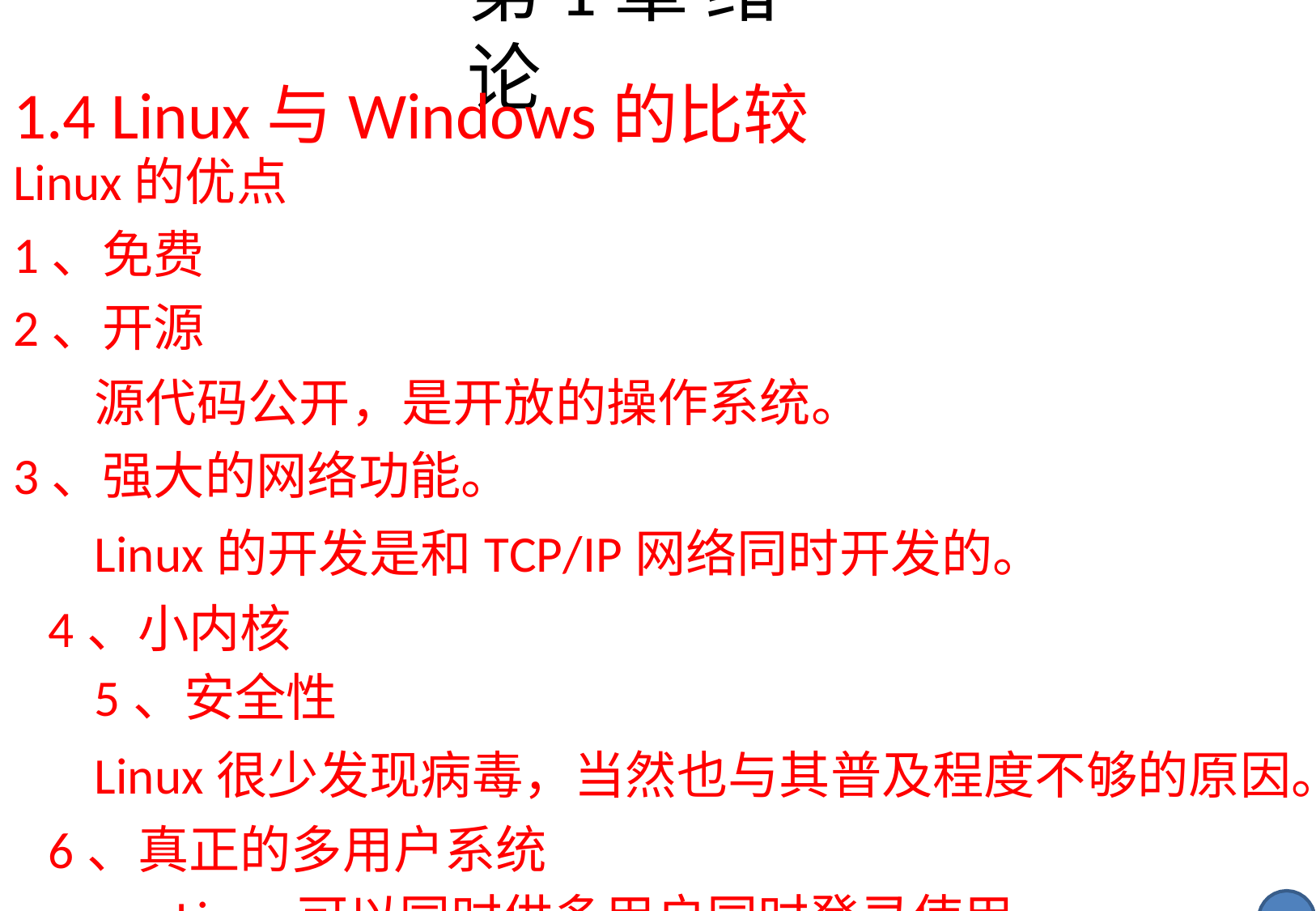

# 第1章 绪论
1.4 Linux与Windows的比较
Linux的优点
1、免费
2、开源
源代码公开，是开放的操作系统。
3、强大的网络功能。
Linux的开发是和TCP/IP网络同时开发的。  4、小内核
5、安全性
Linux很少发现病毒，当然也与其普及程度不够的原因。  6、真正的多用户系统
Linux可以同时供多用户同时登录使用。